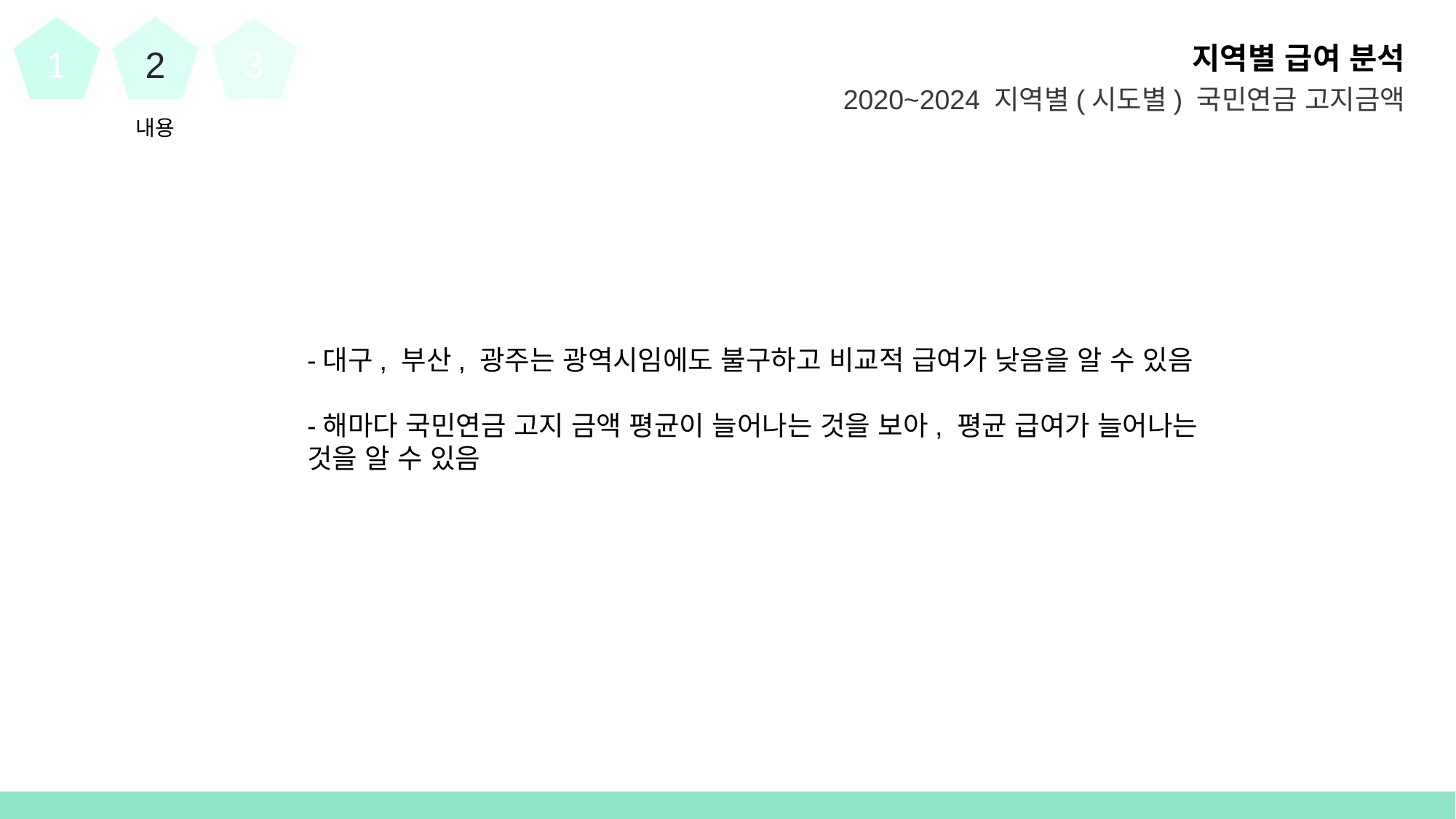

1
2
3
지역별 급여 분석
2020~2024 지역별(시도별) 국민연금 고지금액
내용
-대구, 부산, 광주는 광역시임에도 불구하고 비교적 급여가 낮음을 알 수 있음

-해마다 국민연금 고지 금액 평균이 늘어나는 것을 보아, 평균 급여가 늘어나는 것을 알 수 있음